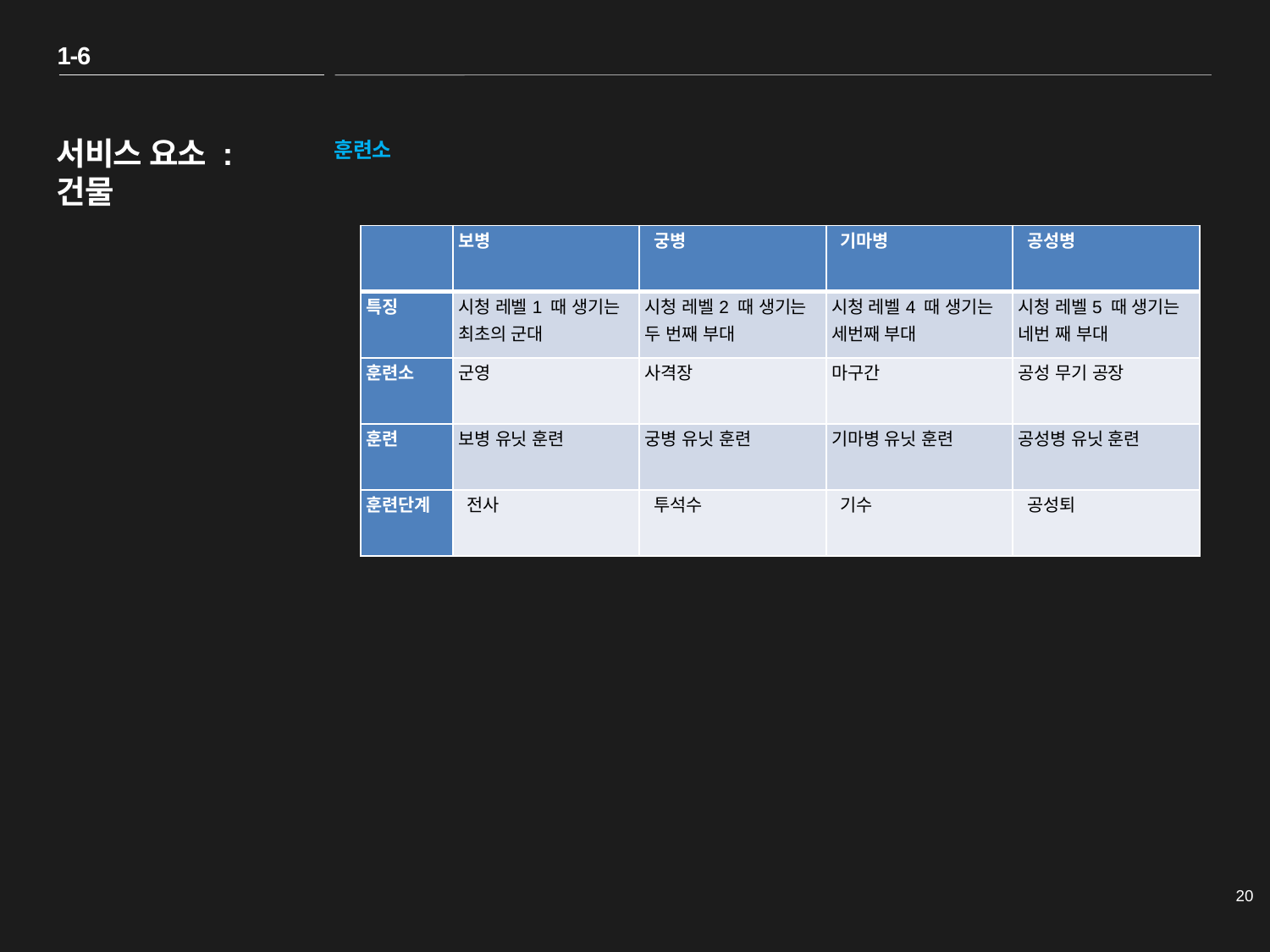

1-6
# 서비스 요소 : 건물
훈련소
|  | 보병 | 궁병 | 기마병 | 공성병 |
| --- | --- | --- | --- | --- |
| 특징 | 시청 레벨1 때 생기는 최초의 군대 | 시청 레벨2 때 생기는 두 번째 부대 | 시청 레벨4 때 생기는 세번째 부대 | 시청 레벨5 때 생기는 네번 째 부대 |
| 훈련소 | 군영 | 사격장 | 마구간 | 공성 무기 공장 |
| 훈련 | 보병 유닛 훈련 | 궁병 유닛 훈련 | 기마병 유닛 훈련 | 공성병 유닛 훈련 |
| 훈련단계 | 전사 | 투석수 | 기수 | 공성퇴 |
20